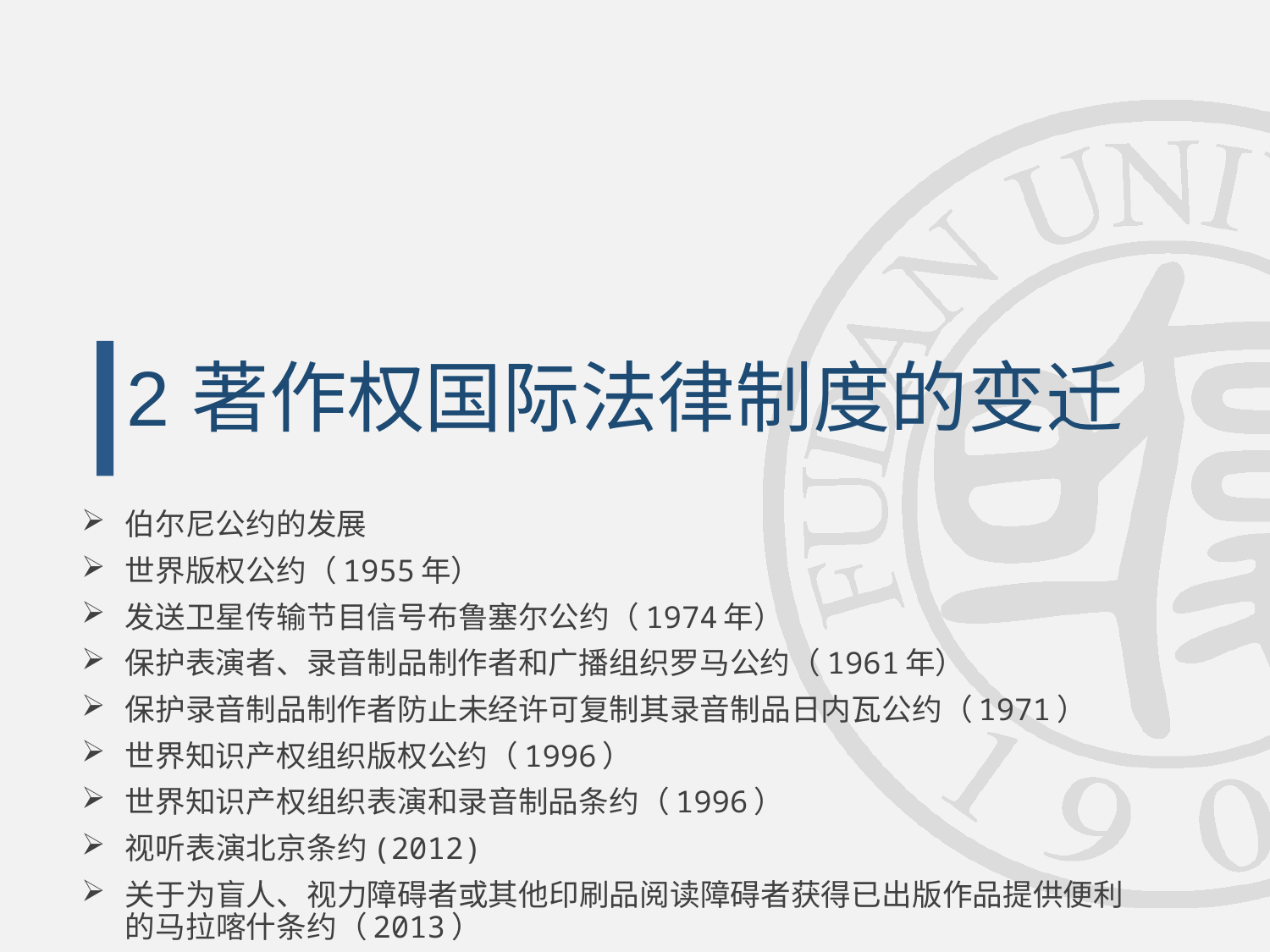

2
# 著作权国际法律制度的变迁
伯尔尼公约的发展
世界版权公约（1955年）
发送卫星传输节目信号布鲁塞尔公约（1974年）
保护表演者、录音制品制作者和广播组织罗马公约（1961年）
保护录音制品制作者防止未经许可复制其录音制品日内瓦公约（1971）
世界知识产权组织版权公约（1996）
世界知识产权组织表演和录音制品条约（1996）
视听表演北京条约(2012)
关于为盲人、视力障碍者或其他印刷品阅读障碍者获得已出版作品提供便利的马拉喀什条约（2013）